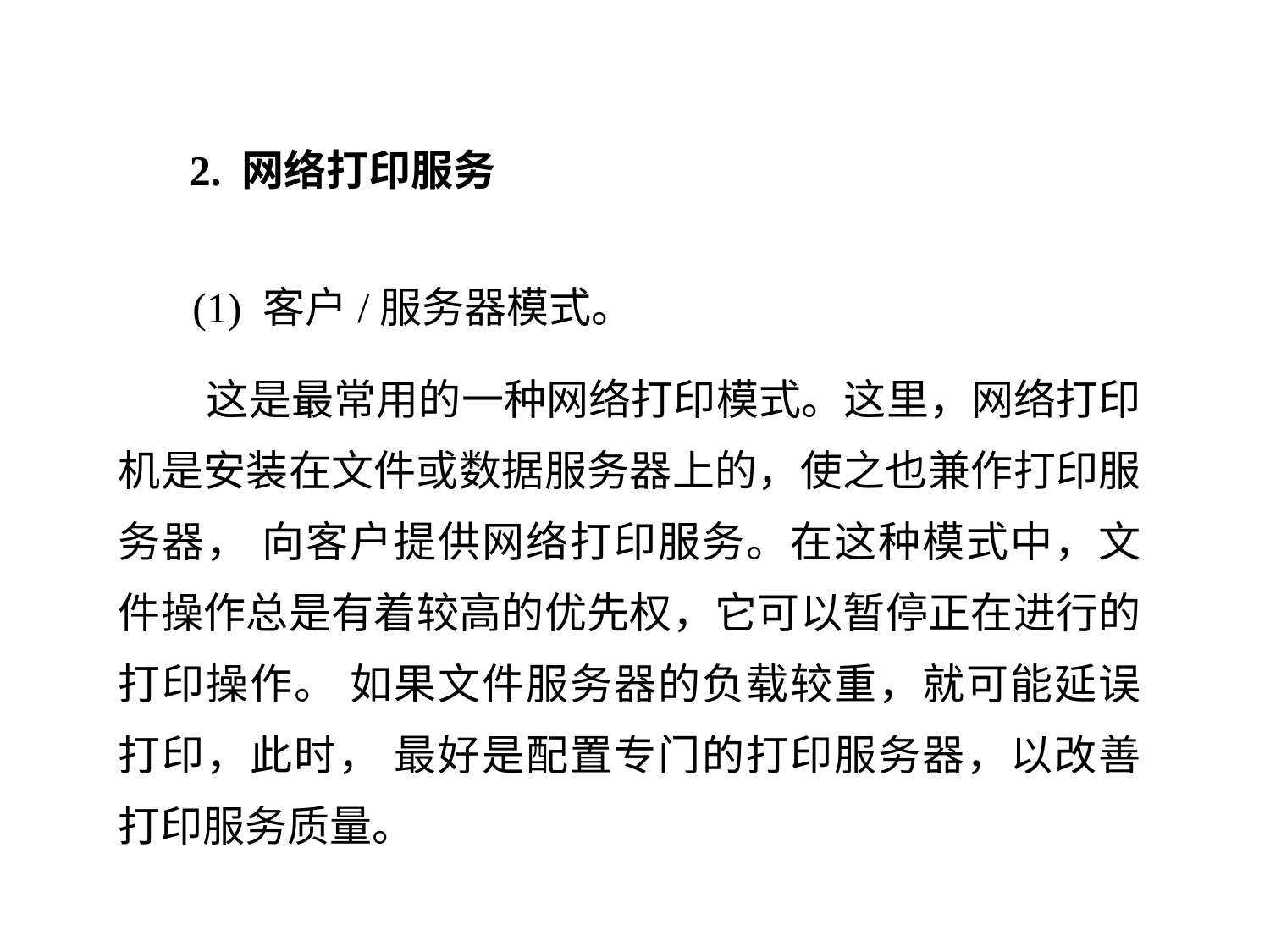

2. 网络打印服务
       (1) 客户/服务器模式。
        这是最常用的一种网络打印模式。这里，网络打印机是安装在文件或数据服务器上的，使之也兼作打印服务器， 向客户提供网络打印服务。在这种模式中，文件操作总是有着较高的优先权，它可以暂停正在进行的打印操作。 如果文件服务器的负载较重，就可能延误打印，此时， 最好是配置专门的打印服务器，以改善打印服务质量。